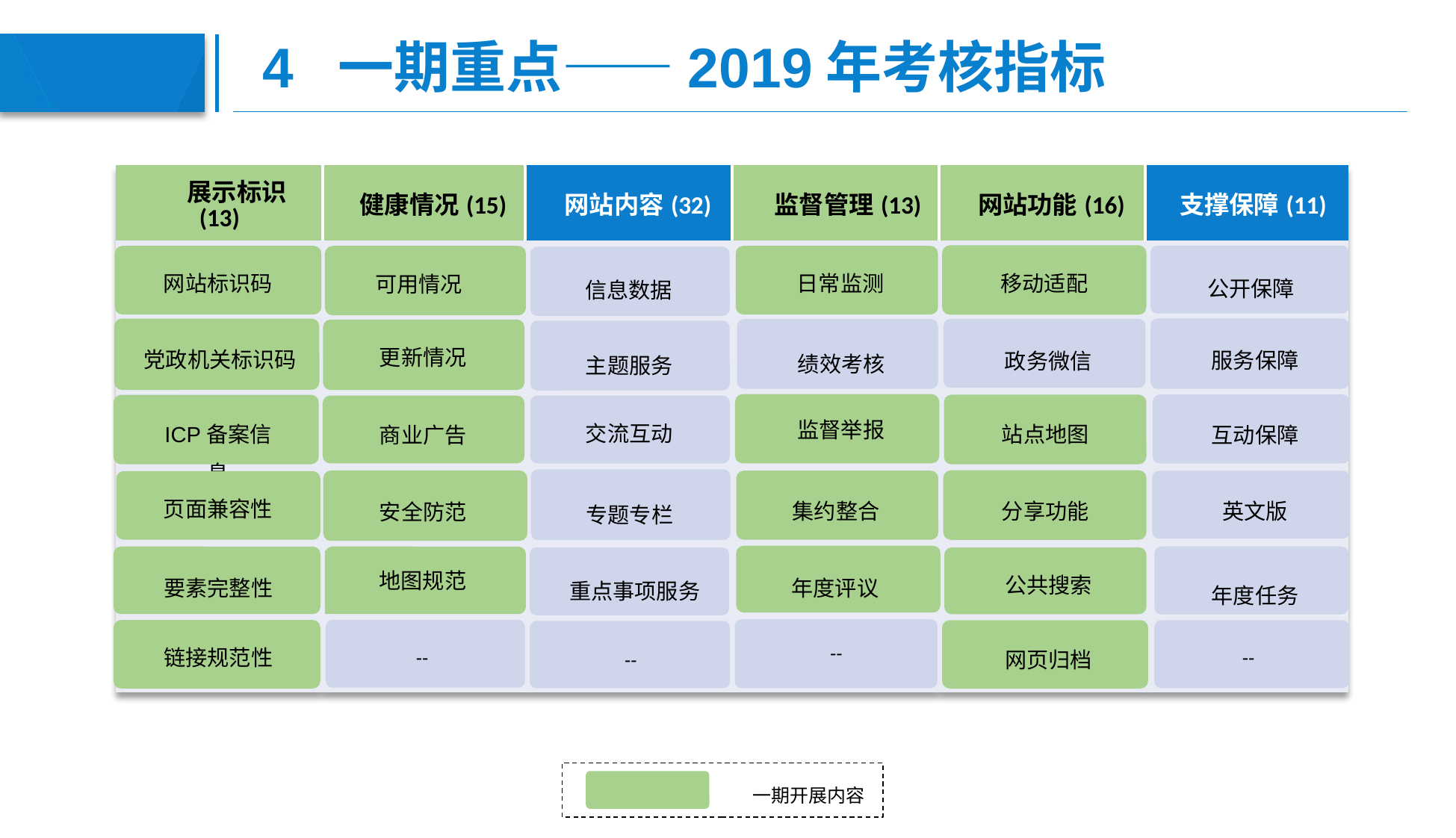

# 4  一期重点——2019年考核指标
| 展示标识 (13) | 健康情况(15) | 网站内容(32) | 监督管理(13) | 网站功能(16) | 支撑保障(11) |
| --- | --- | --- | --- | --- | --- |
|  |  |  |  |  |  |
|  |  |  |  |  |  |
|  |  |  |  |  |  |
|  |  |  |  |  |  |
|  |  |  |  |  |  |
|  |  | -- |  |  |  |

移动适配
网站标识码
日常监测
可用情况
公开保障
信息数据

更新情况
党政机关标识码
服务保障
政务微信
绩效考核
主题服务

监督举报
交流互动
ICP备案信息
站点地图
互动保障
商业广告

页面兼容性
集约整合
分享功能
英文版
安全防范
专题专栏

地图规范

公共搜索
要素完整性
年度评议
重点事项服务
年度任务

--

链接规范性
网页归档
--
--
--

一期开展内容